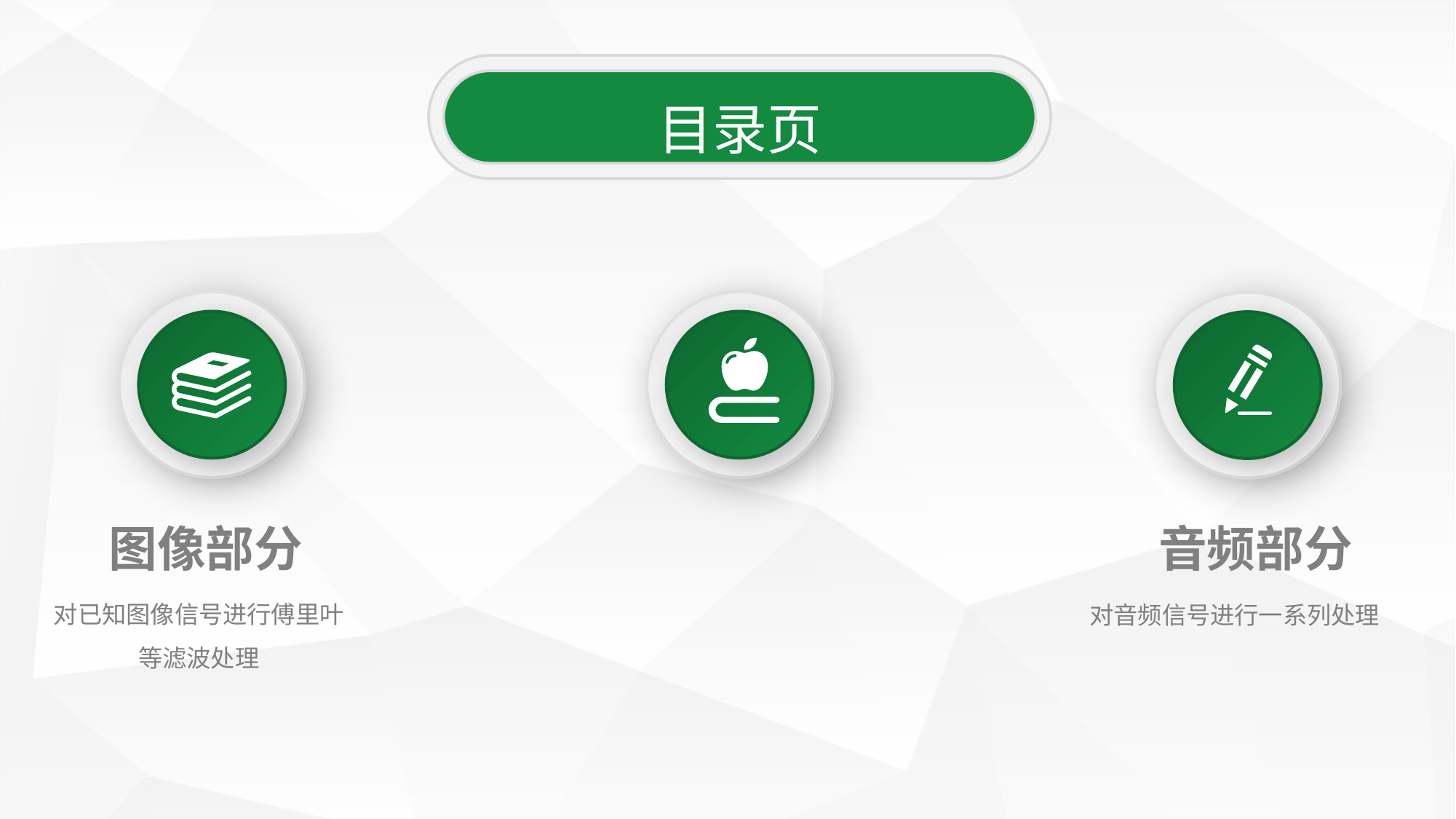

目录页

图像部分
对已知图像信号进行傅里叶等滤波处理

音频部分
对音频信号进行一系列处理